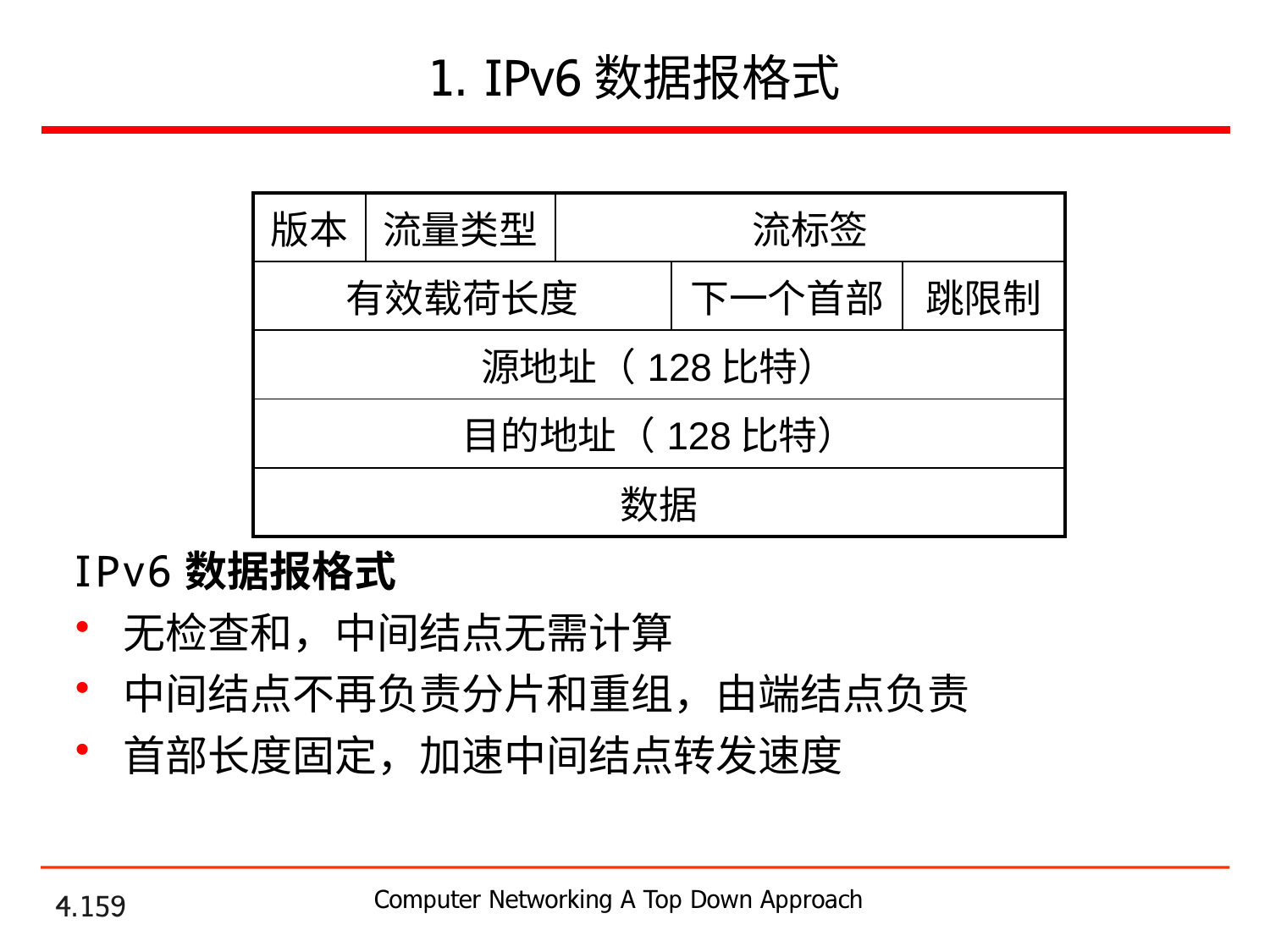

# 1. IPv6数据报格式
| 版本 | 流量类型 | 流标签 |  |  |
| --- | --- | --- | --- | --- |
| 有效载荷长度 |  |  | 下一个首部 | 跳限制 |
| 源地址（128比特） |  |  |  |  |
| 目的地址（128比特） |  |  |  |  |
| 数据 |  |  |  |  |
IPv6数据报格式
无检查和，中间结点无需计算
中间结点不再负责分片和重组，由端结点负责
首部长度固定，加速中间结点转发速度